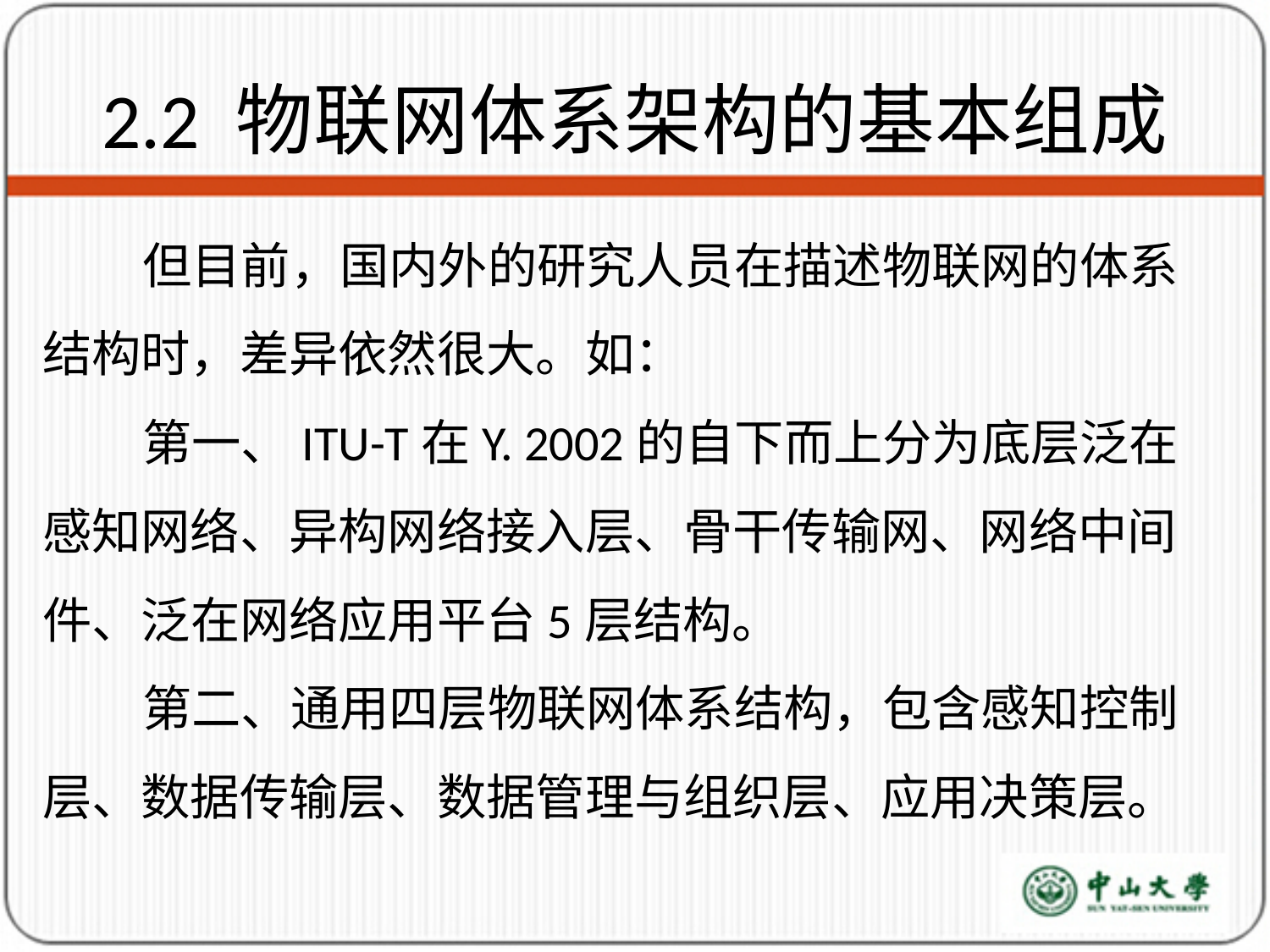

# 2.2 物联网体系架构的基本组成
但目前，国内外的研究人员在描述物联网的体系结构时，差异依然很大。如：
第一、ITU-T在Y. 2002的自下而上分为底层泛在感知网络、异构网络接入层、骨干传输网、网络中间件、泛在网络应用平台5层结构。
第二、通用四层物联网体系结构，包含感知控制层、数据传输层、数据管理与组织层、应用决策层。